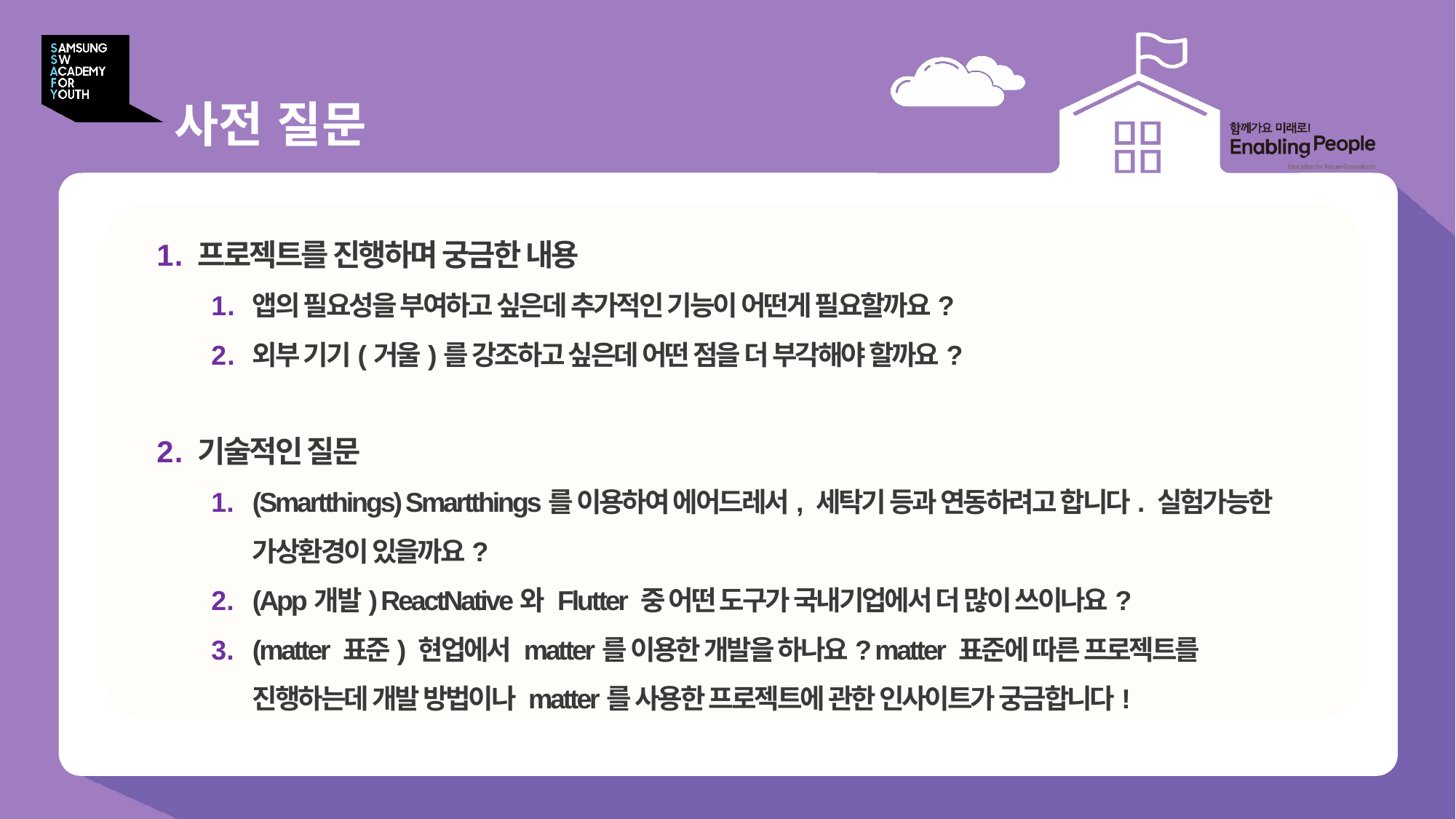

# 사전 질문

프로젝트를 진행하며 궁금한 내용
앱의 필요성을 부여하고 싶은데 추가적인 기능이 어떤게 필요할까요?
외부 기기(거울)를 강조하고 싶은데 어떤 점을 더 부각해야 할까요?

기술적인 질문
(Smartthings) Smartthings를 이용하여 에어드레서, 세탁기 등과 연동하려고 합니다. 실험가능한 가상환경이 있을까요?
(App개발) ReactNative와 Flutter 중 어떤 도구가 국내기업에서 더 많이 쓰이나요?
(matter 표준) 현업에서 matter를 이용한 개발을 하나요? matter 표준에 따른 프로젝트를 진행하는데 개발 방법이나 matter를 사용한 프로젝트에 관한 인사이트가 궁금합니다!